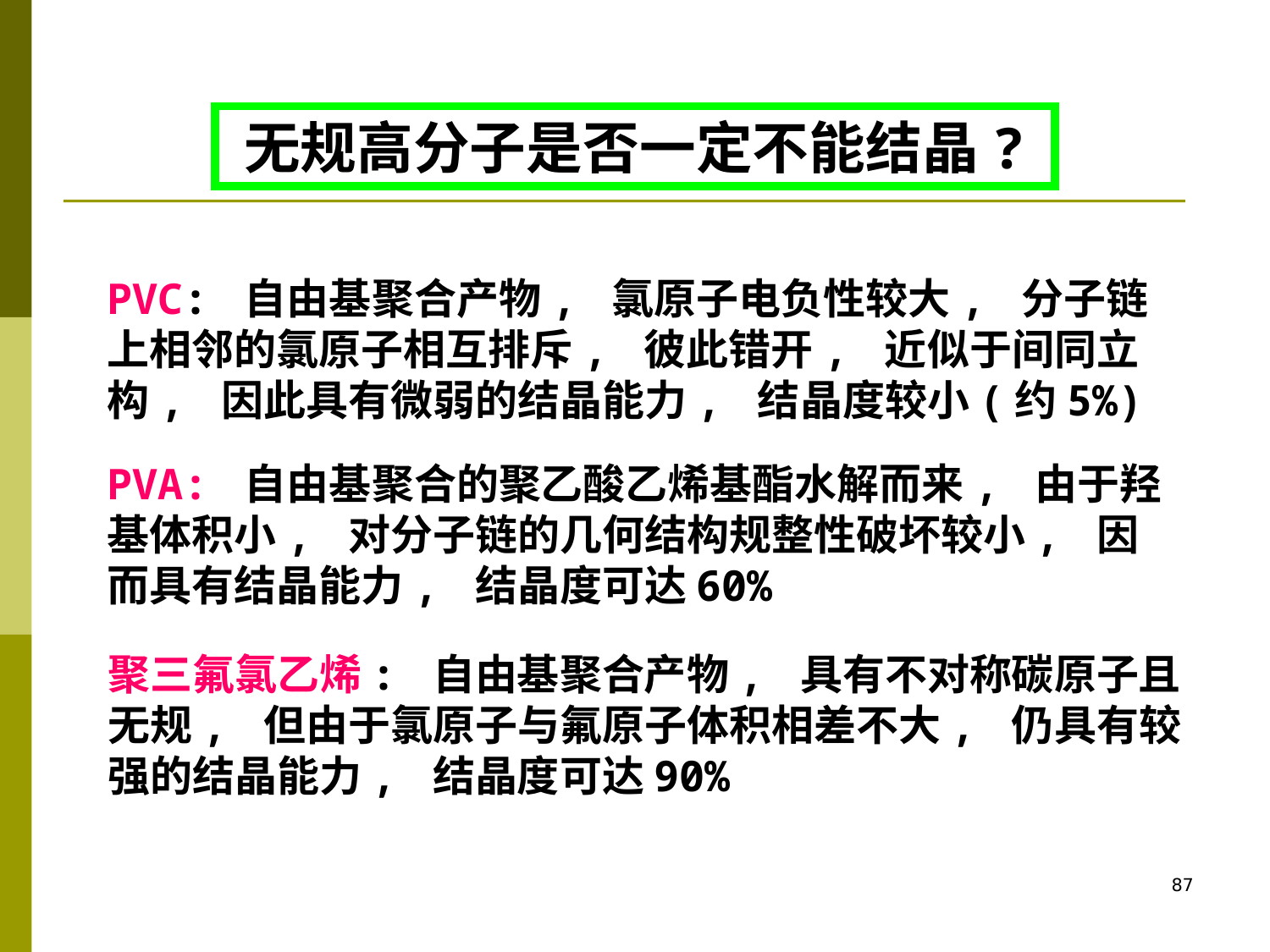

无规高分子是否一定不能结晶?
PVC: 自由基聚合产物, 氯原子电负性较大, 分子链上相邻的氯原子相互排斥, 彼此错开, 近似于间同立构, 因此具有微弱的结晶能力, 结晶度较小(约5%)
PVA: 自由基聚合的聚乙酸乙烯基酯水解而来, 由于羟基体积小, 对分子链的几何结构规整性破坏较小, 因而具有结晶能力, 结晶度可达60%
聚三氟氯乙烯: 自由基聚合产物, 具有不对称碳原子且无规, 但由于氯原子与氟原子体积相差不大, 仍具有较强的结晶能力, 结晶度可达90%
87